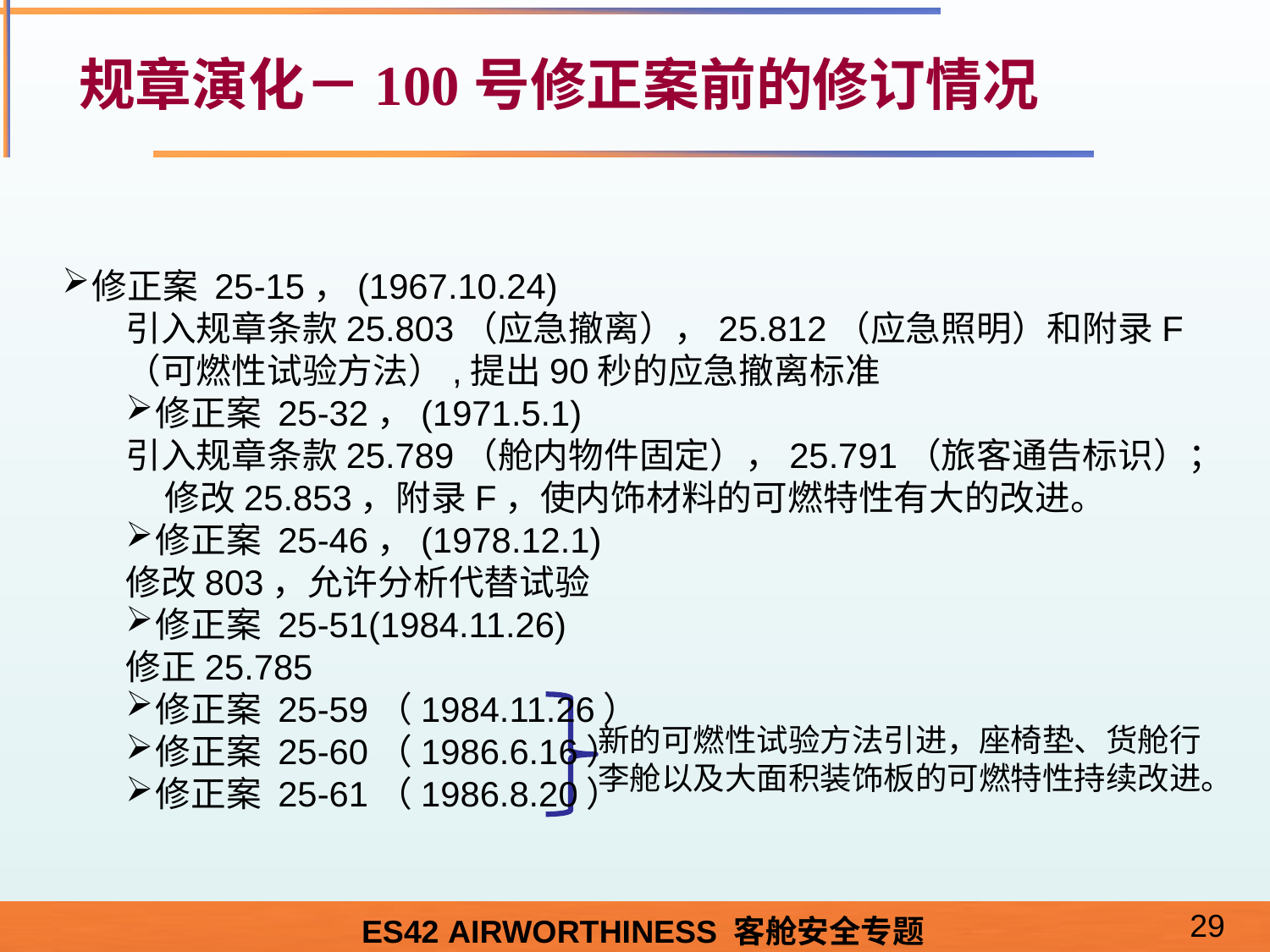

# 规章演化－100号修正案前的修订情况
修正案 25-15，(1967.10.24)
引入规章条款25.803（应急撤离），25.812（应急照明）和附录F（可燃性试验方法）,提出90秒的应急撤离标准
修正案 25-32，(1971.5.1)
引入规章条款25.789（舱内物件固定），25.791（旅客通告标识）；      修改25.853，附录F，使内饰材料的可燃特性有大的改进。
修正案 25-46，(1978.12.1)
修改803，允许分析代替试验
修正案 25-51(1984.11.26)
修正25.785
修正案 25-59（1984.11.26）
修正案 25-60（1986.6.16）
修正案 25-61（1986.8.20）
新的可燃性试验方法引进，座椅垫、货舱行李舱以及大面积装饰板的可燃特性持续改进。